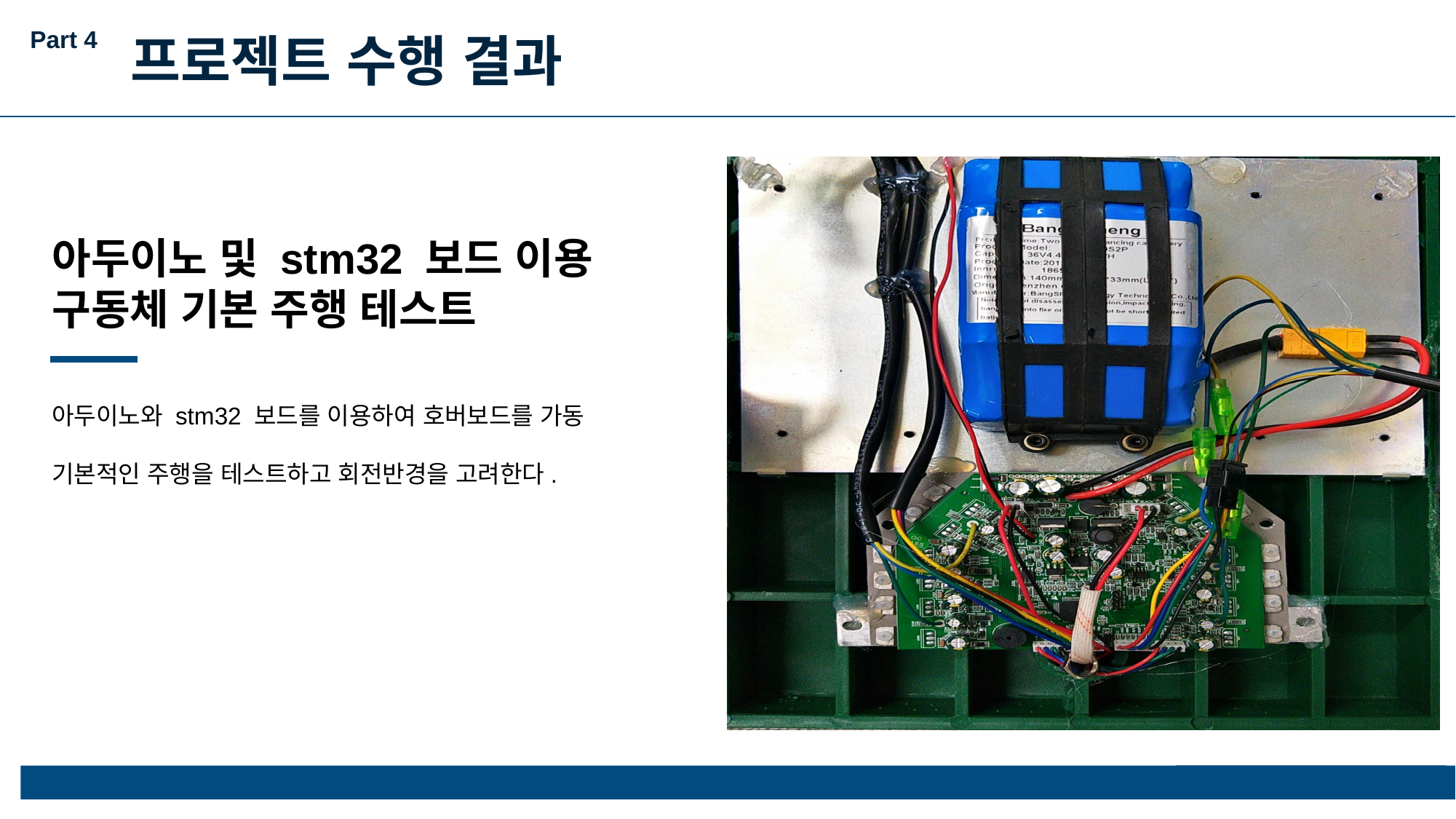

Part 4
프로젝트 수행 결과

### Chart:

| Category | 판매 |
|---|---|
| 1분기 | 8.2 |
| 2분기 | 3.2 |
| 3분기 | 1.4 |
| 4분기 | 1.2 |
아두이노 및 stm32 보드 이용 구동체 기본 주행 테스트
아두이노와 stm32 보드를 이용하여 호버보드를 가동

기본적인 주행을 테스트하고 회전반경을 고려한다.